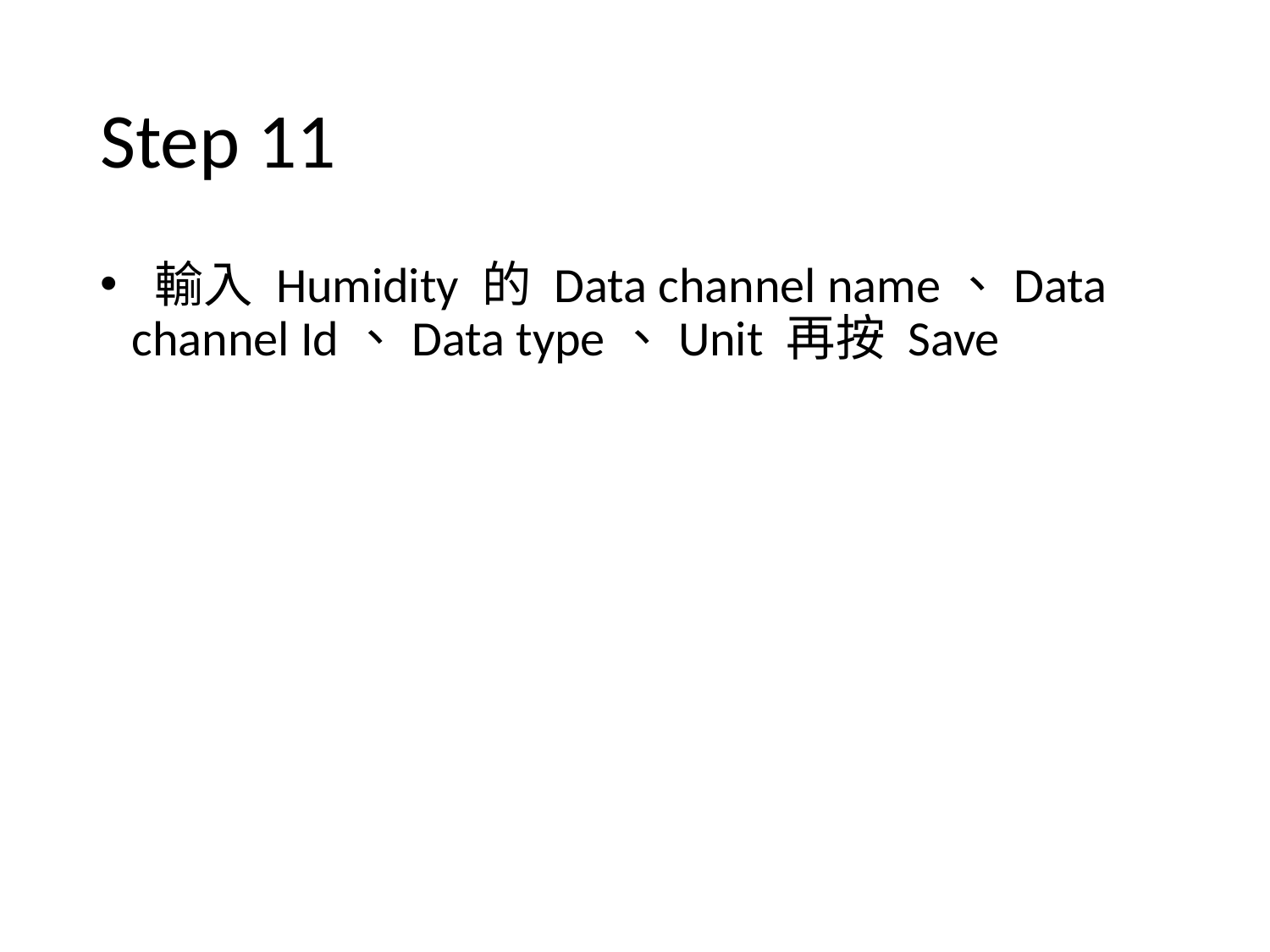

# Step 11
 輸入 Humidity 的 Data channel name、Data channel Id、Data type、Unit 再按 Save